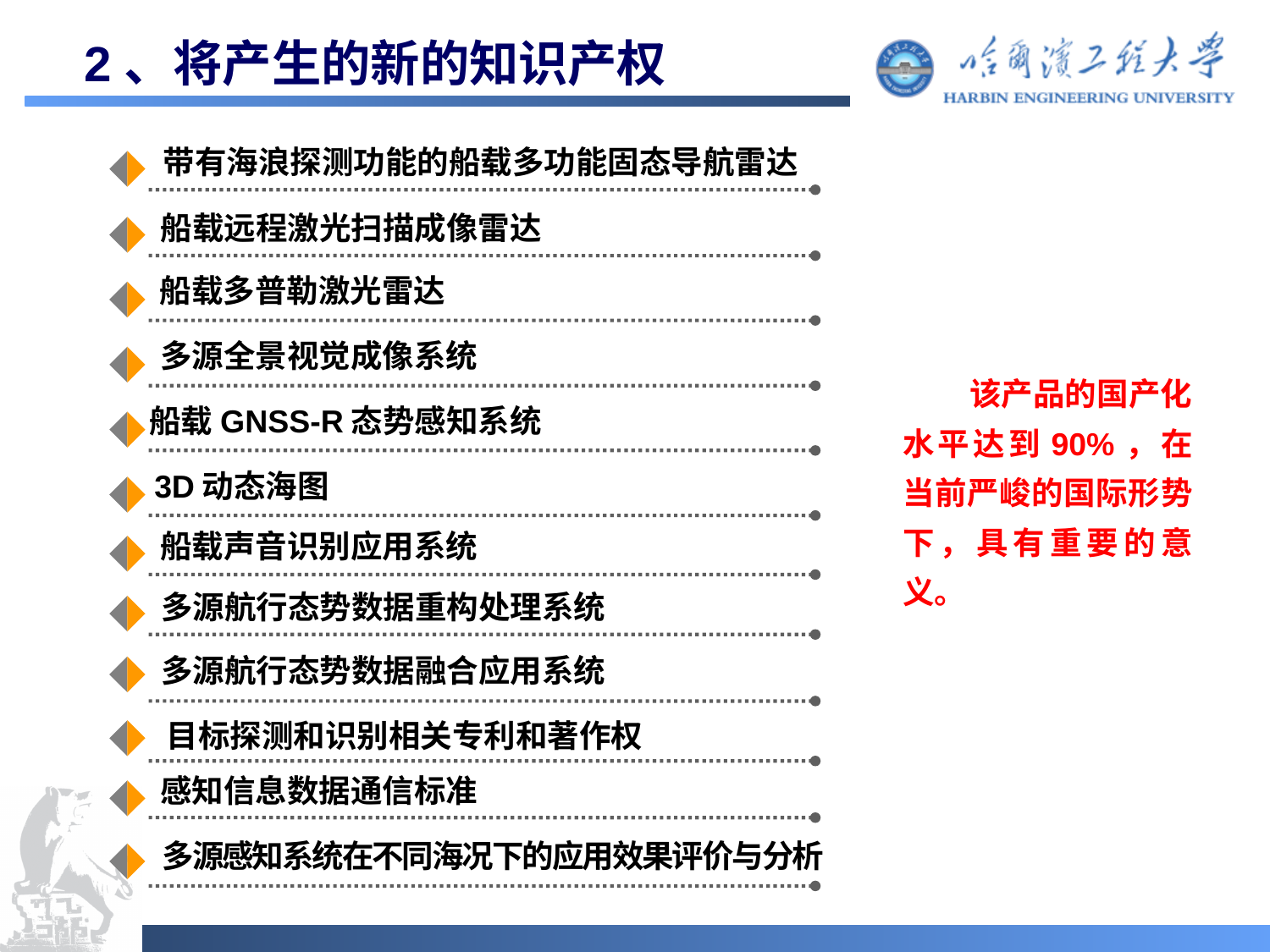

# 2、将产生的新的知识产权
带有海浪探测功能的船载多功能固态导航雷达

船载远程激光扫描成像雷达

船载多普勒激光雷达

多源全景视觉成像系统

        该产品的国产化水平达到90%，在当前严峻的国际形势下，具有重要的意义。

船载GNSS-R态势感知系统

3D动态海图

船载声音识别应用系统

多源航行态势数据重构处理系统

多源航行态势数据融合应用系统

目标探测和识别相关专利和著作权

感知信息数据通信标准

多源感知系统在不同海况下的应用效果评价与分析